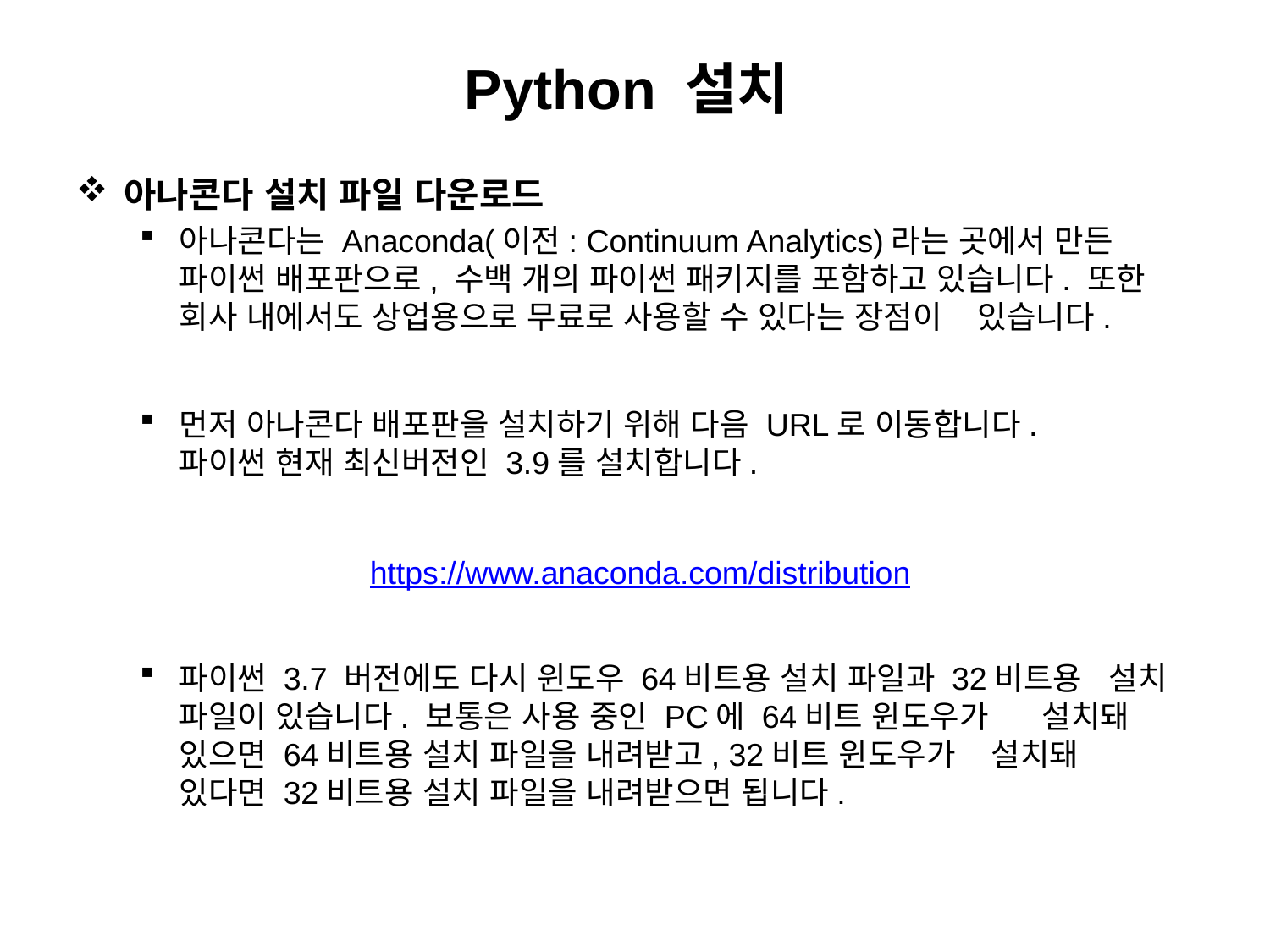

# Python 설치
아나콘다 설치 파일 다운로드
아나콘다는 Anaconda(이전: Continuum Analytics)라는 곳에서 만든 파이썬 배포판으로, 수백 개의 파이썬 패키지를 포함하고 있습니다. 또한 회사 내에서도 상업용으로 무료로 사용할 수 있다는 장점이    있습니다.

먼저 아나콘다 배포판을 설치하기 위해 다음 URL로 이동합니다.     파이썬 현재 최신버전인 3.9를 설치합니다.

파이썬 3.7 버전에도 다시 윈도우 64비트용 설치 파일과 32비트용   설치 파일이 있습니다. 보통은 사용 중인 PC에 64비트 윈도우가      설치돼 있으면 64비트용 설치 파일을 내려받고, 32비트 윈도우가    설치돼 있다면 32비트용 설치 파일을 내려받으면 됩니다.

https://www.anaconda.com/distribution